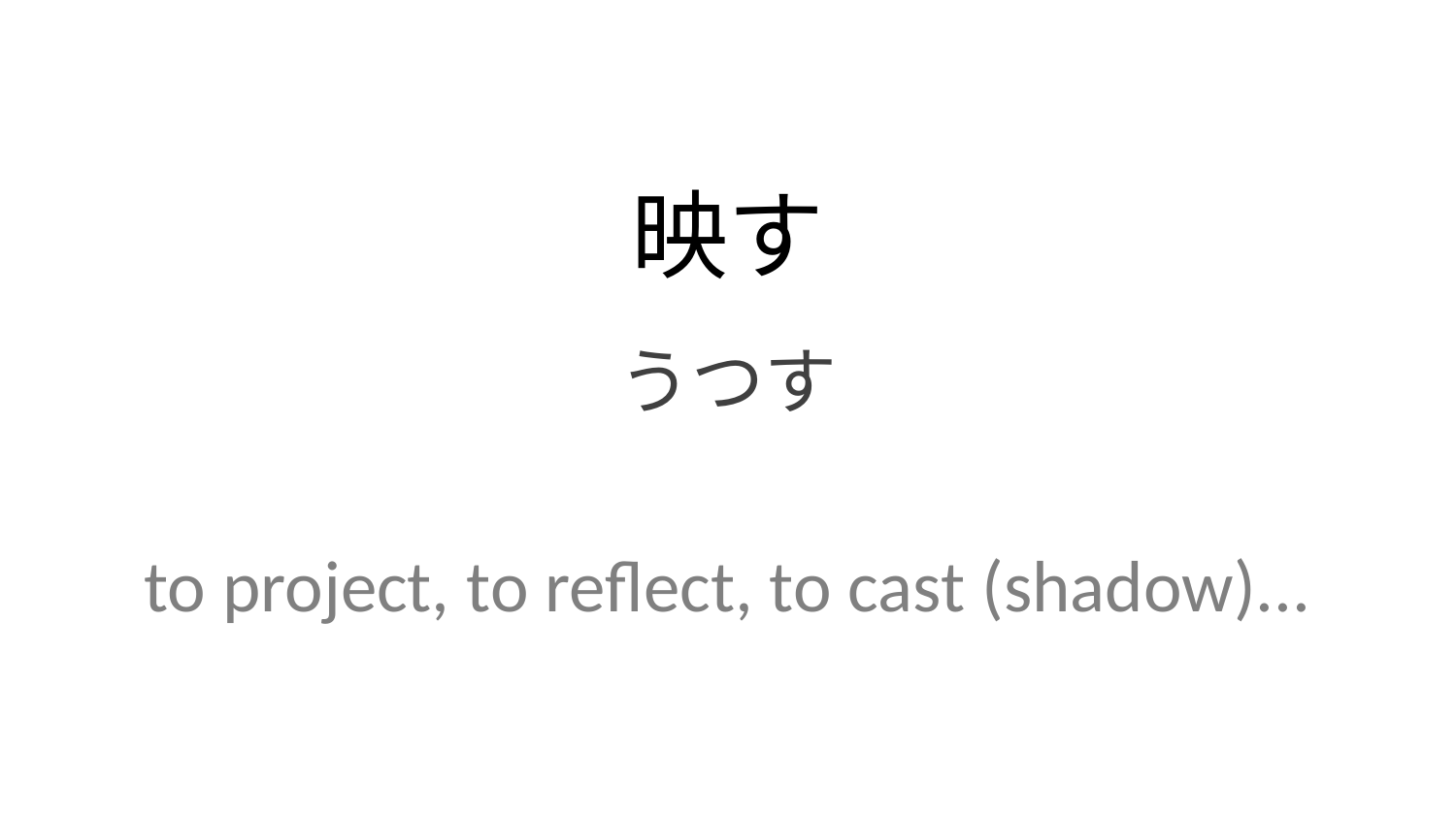

映す

うつす
to project, to reflect, to cast (shadow)...